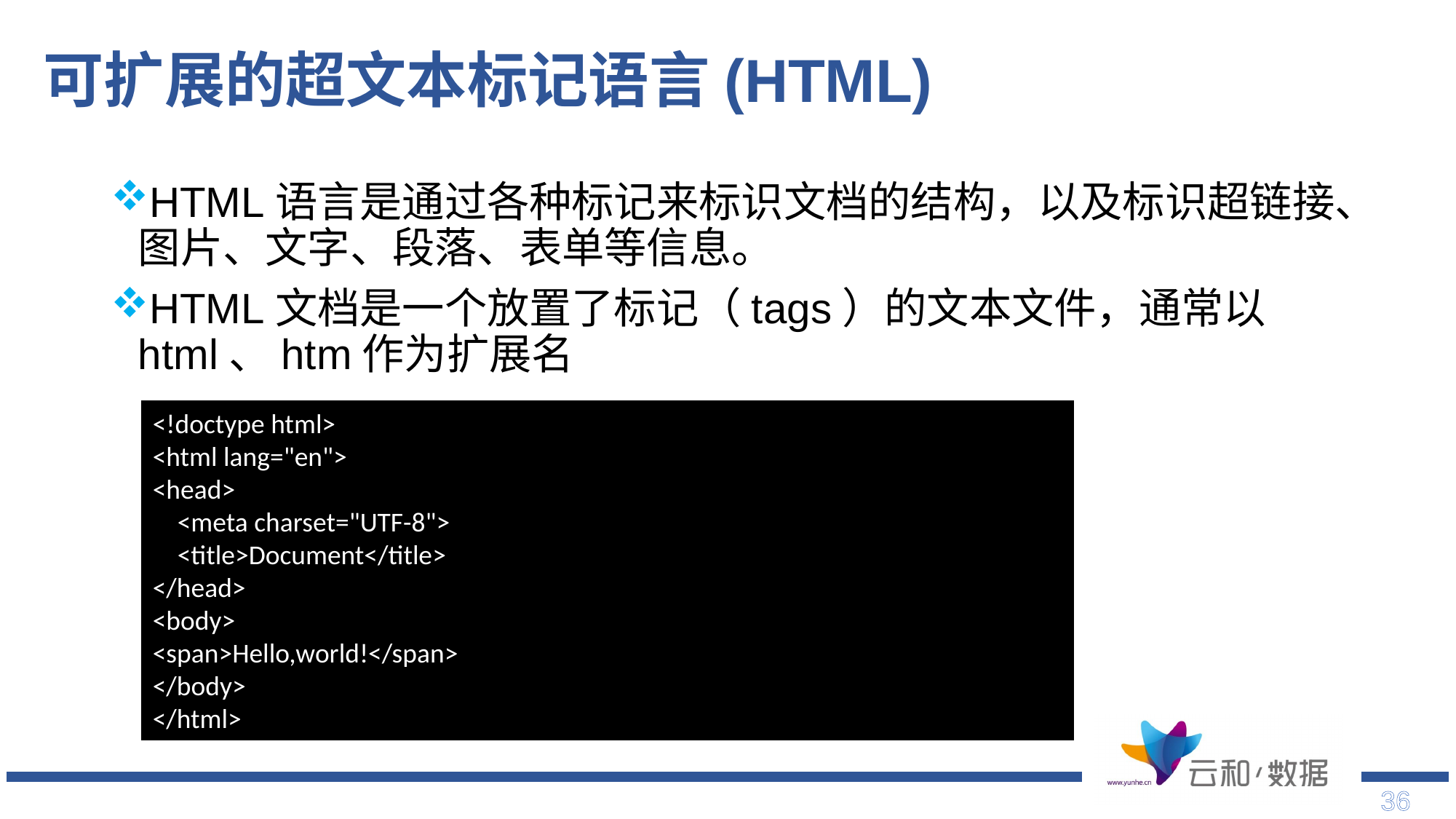

# 可扩展的超文本标记语言(HTML)
HTML语言是通过各种标记来标识文档的结构，以及标识超链接、图片、文字、段落、表单等信息。
HTML文档是一个放置了标记（tags）的文本文件，通常以html、htm作为扩展名

<!doctype html>
<html lang="en">
<head>
    <meta charset="UTF-8">
    <title>Document</title>
</head>
<body>
<span>Hello,world!</span>
</body>
</html>